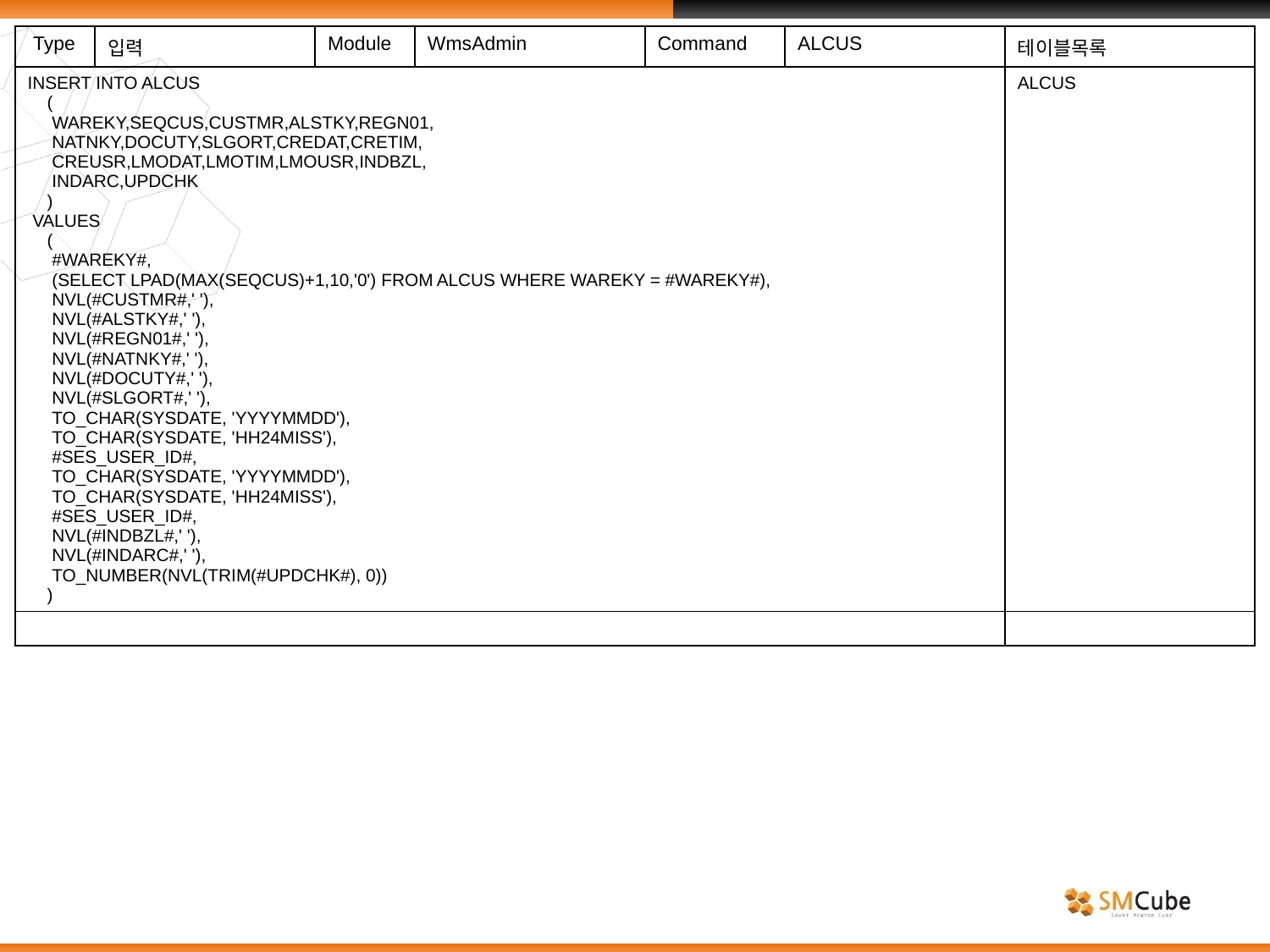

| Type | 입력 | Module | WmsAdmin | Command | ALCUS | 테이블목록 |
| --- | --- | --- | --- | --- | --- | --- |
| INSERT INTO ALCUS ( WAREKY,SEQCUS,CUSTMR,ALSTKY,REGN01, NATNKY,DOCUTY,SLGORT,CREDAT,CRETIM, CREUSR,LMODAT,LMOTIM,LMOUSR,INDBZL, INDARC,UPDCHK ) VALUES ( #WAREKY#, (SELECT LPAD(MAX(SEQCUS)+1,10,'0') FROM ALCUS WHERE WAREKY = #WAREKY#), NVL(#CUSTMR#,' '), NVL(#ALSTKY#,' '), NVL(#REGN01#,' '), NVL(#NATNKY#,' '), NVL(#DOCUTY#,' '), NVL(#SLGORT#,' '), TO\_CHAR(SYSDATE, 'YYYYMMDD'), TO\_CHAR(SYSDATE, 'HH24MISS'), #SES\_USER\_ID#, TO\_CHAR(SYSDATE, 'YYYYMMDD'), TO\_CHAR(SYSDATE, 'HH24MISS'), #SES\_USER\_ID#, NVL(#INDBZL#,' '), NVL(#INDARC#,' '), TO\_NUMBER(NVL(TRIM(#UPDCHK#), 0)) ) |  |  |  |  |  | ALCUS |
|  |  |  |  |  |  |  |